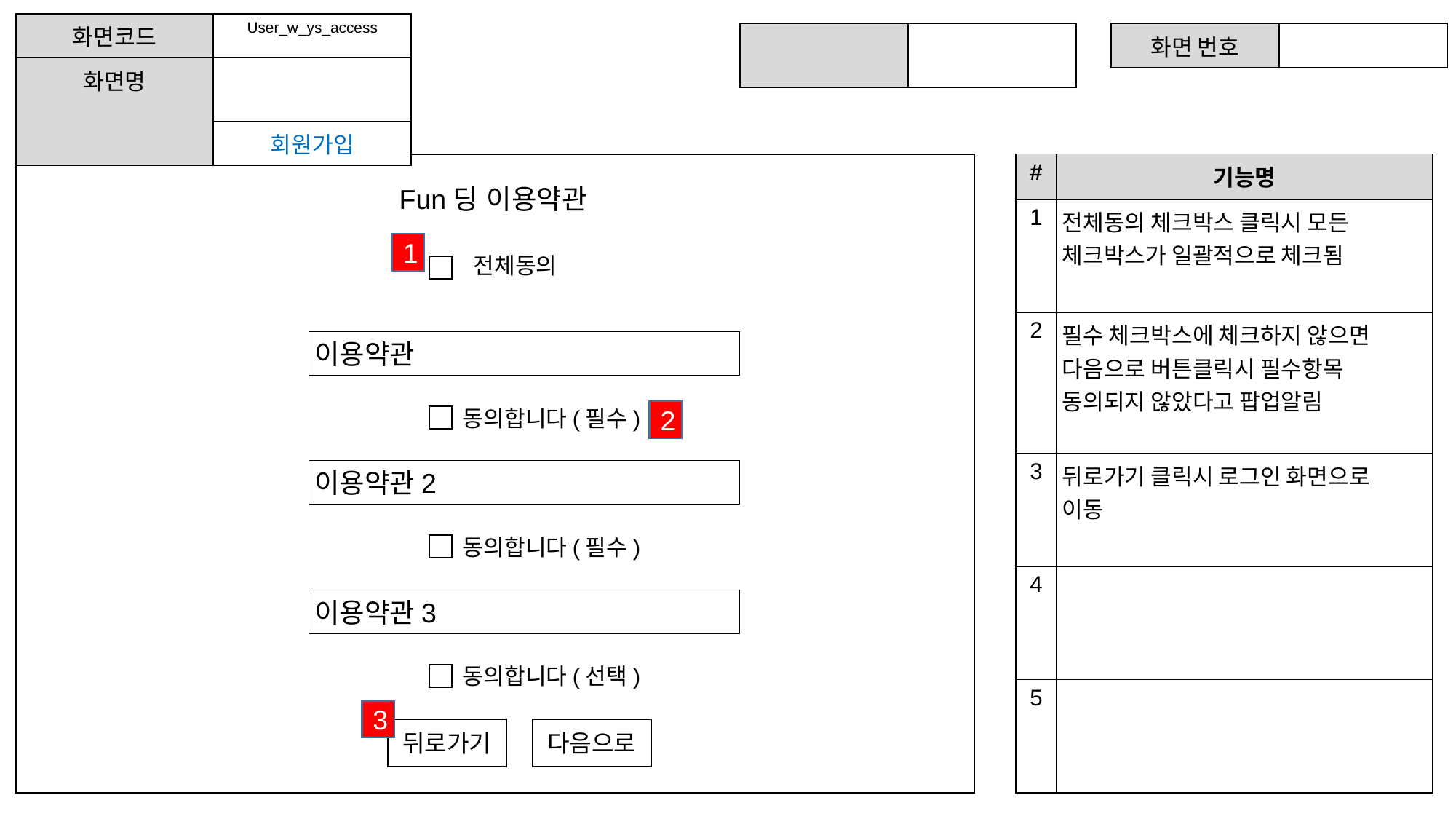

| 화면코드 | User\_w\_ys\_access |
| --- | --- |
| 화면명 |  |
|  | 회원가입 |
|  |  |
| --- | --- |
| 화면 번호 |  |
| --- | --- |

| # | 기능명 |
| --- | --- |
| 1 | 전체동의 체크박스 클릭시 모든 체크박스가 일괄적으로 체크됨 |
| 2 | 필수 체크박스에 체크하지 않으면 다음으로 버튼클릭시 필수항목 동의되지 않았다고 팝업알림 |
| 3 | 뒤로가기 클릭시 로그인 화면으로 이동 |
| 4 |  |
| 5 |  |
Fun딩 이용약관
1

전체동의

이용약관
2

동의합니다(필수)

이용약관2
동의합니다(필수)

이용약관3
동의합니다(선택)

3

뒤로가기

다음으로